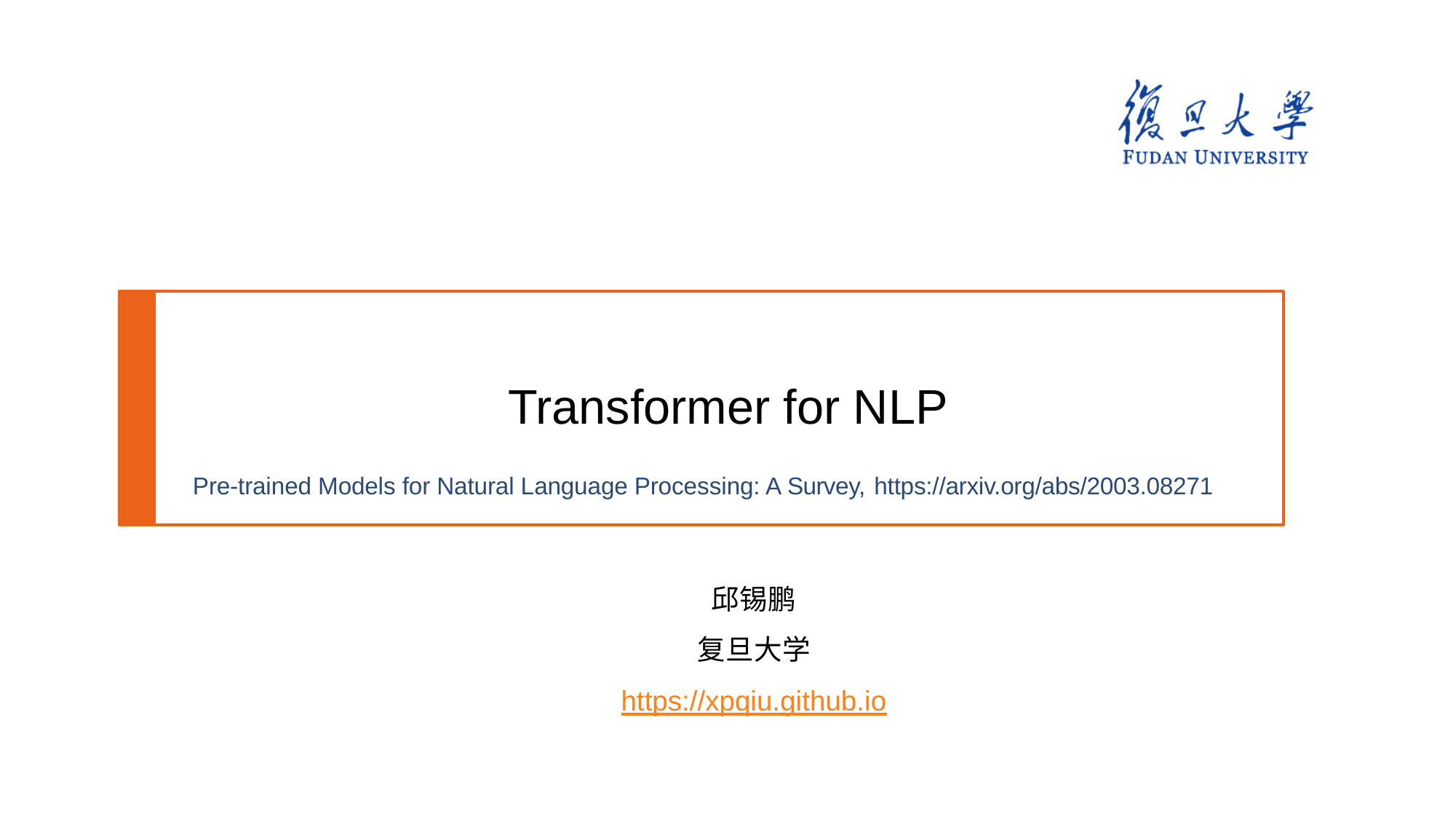

# Transformer for NLP
Pre-trained Models for Natural Language Processing: A Survey, https://arxiv.org/abs/2003.08271

邱锡鹏
复旦大学
https://xpqiu.github.io